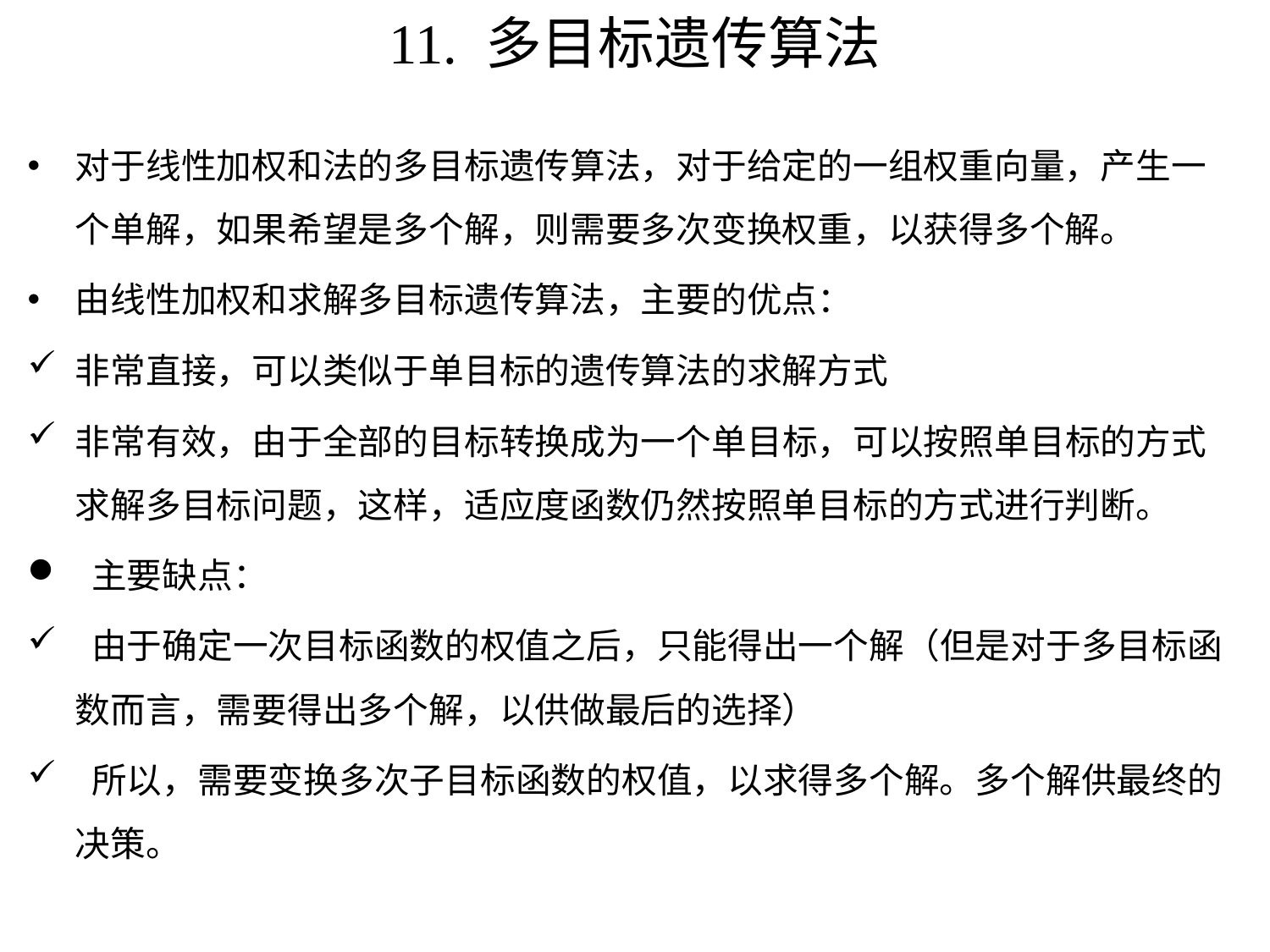

# 11. 多目标遗传算法
对于线性加权和法的多目标遗传算法，对于给定的一组权重向量，产生一个单解，如果希望是多个解，则需要多次变换权重，以获得多个解。
由线性加权和求解多目标遗传算法，主要的优点：
非常直接，可以类似于单目标的遗传算法的求解方式
非常有效，由于全部的目标转换成为一个单目标，可以按照单目标的方式求解多目标问题，这样，适应度函数仍然按照单目标的方式进行判断。
 主要缺点：
 由于确定一次目标函数的权值之后，只能得出一个解（但是对于多目标函数而言，需要得出多个解，以供做最后的选择）
 所以，需要变换多次子目标函数的权值，以求得多个解。多个解供最终的决策。